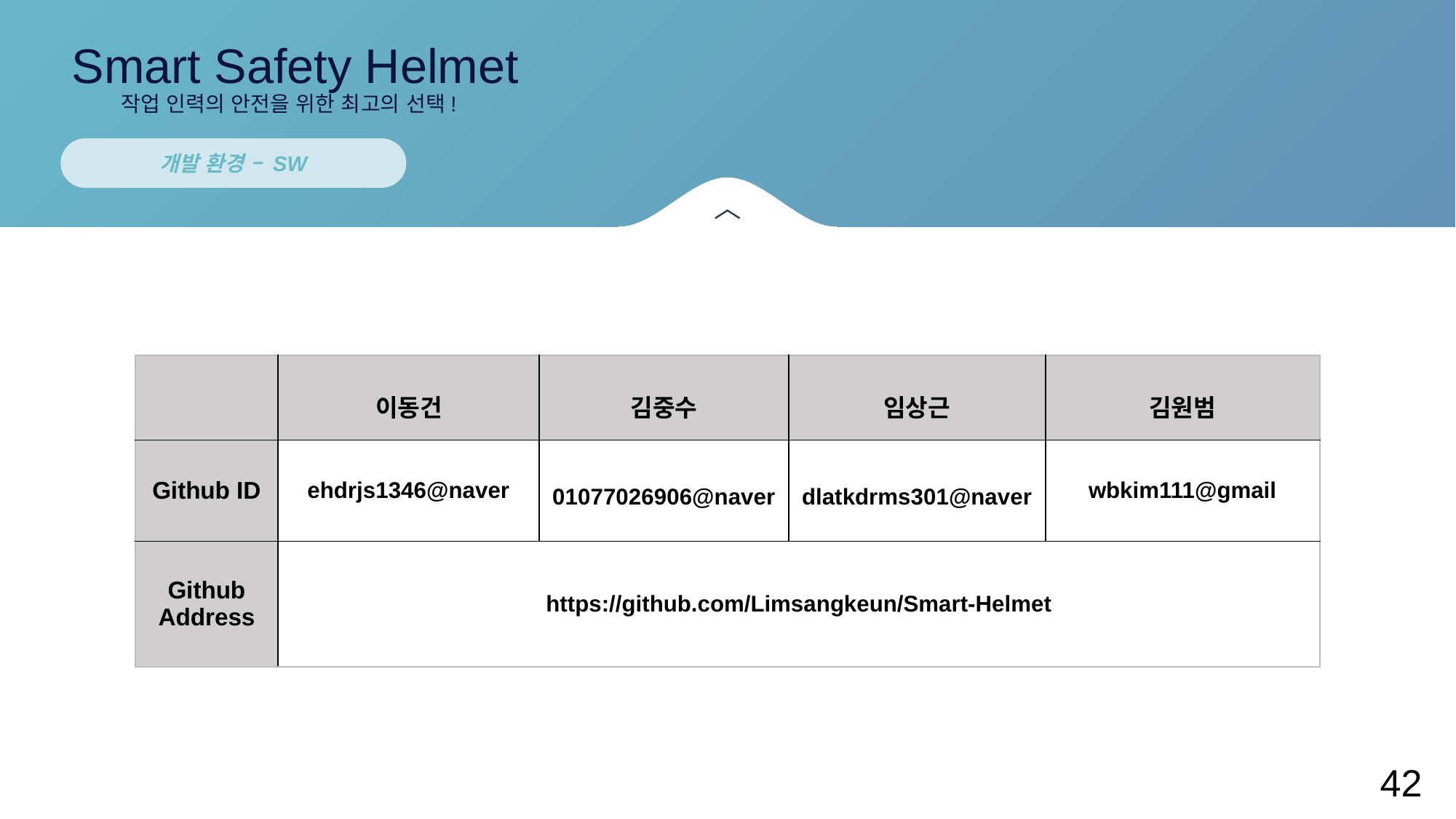

Smart Safety Helmet
작업 인력의 안전을 위한 최고의 선택!
개발 환경 – SW

〉
|  | 이동건 | 김중수 | 임상근 | 김원범 |
| --- | --- | --- | --- | --- |
| Github ID | ehdrjs1346@naver | 01077026906@naver | dlatkdrms301@naver | wbkim111@gmail |
| Github Address | https://github.com/Limsangkeun/Smart-Helmet |  |  |  |
42